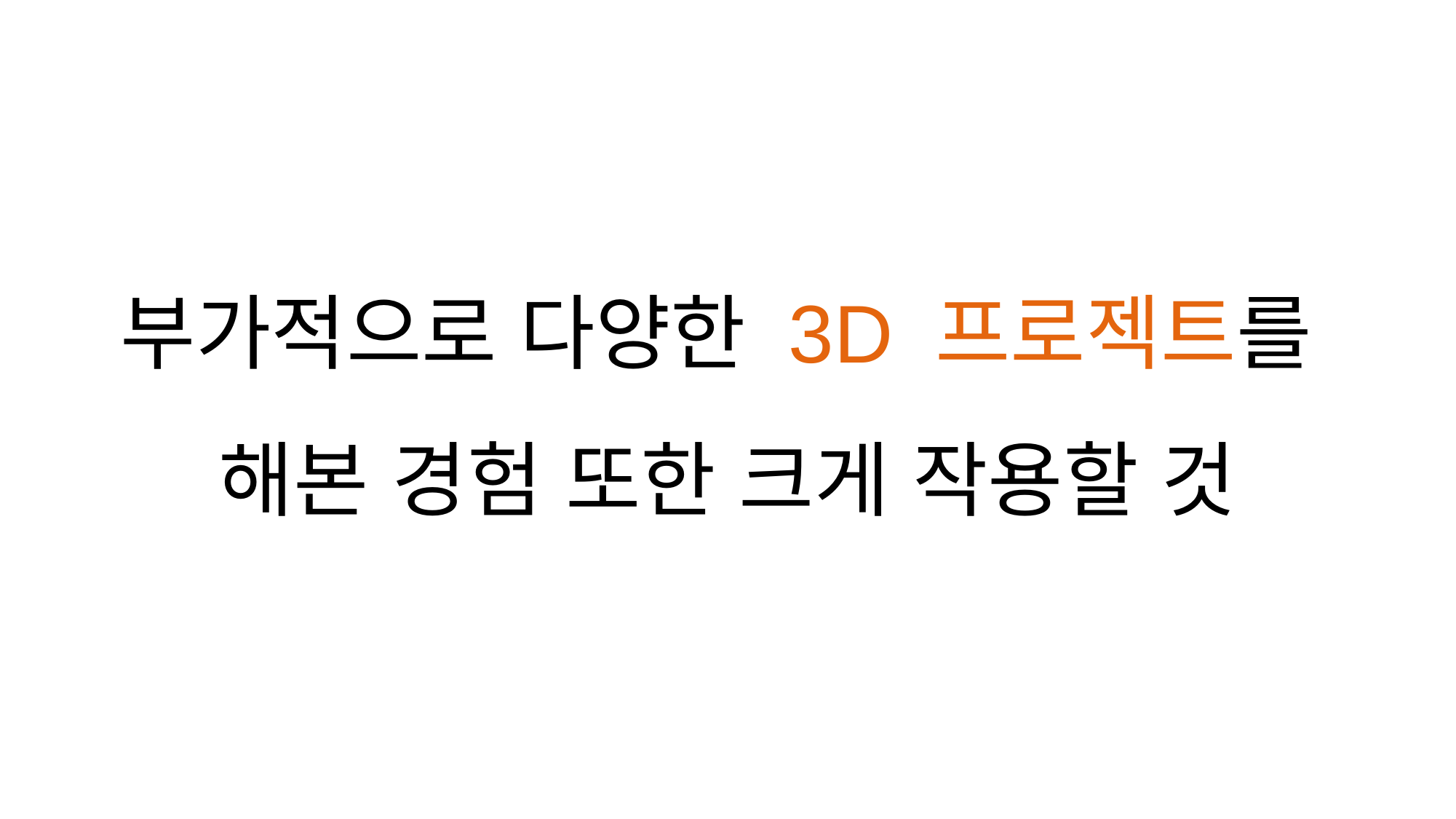

부가적으로 다양한 3D 프로젝트를
해본 경험 또한 크게 작용할 것